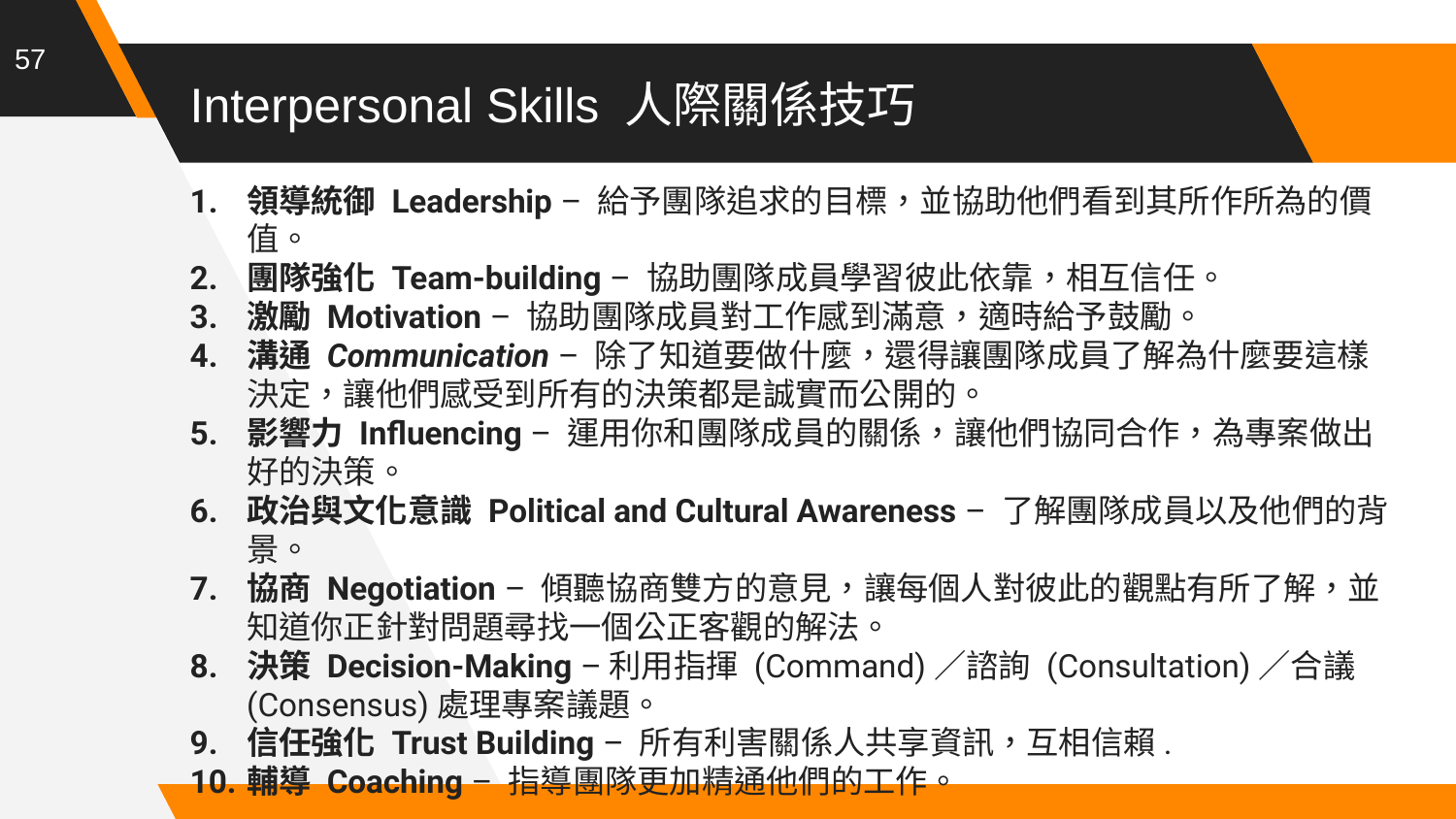

57
# Interpersonal Skills 人際關係技巧
領導統御 Leadership – 給予團隊追求的目標，並協助他們看到其所作所為的價值。
團隊強化 Team-building – 協助團隊成員學習彼此依靠，相互信任。
激勵 Motivation – 協助團隊成員對工作感到滿意，適時給予鼓勵。
溝通 Communication – 除了知道要做什麼，還得讓團隊成員了解為什麼要這樣決定，讓他們感受到所有的決策都是誠實而公開的。
影響力 Influencing – 運用你和團隊成員的關係，讓他們協同合作，為專案做出好的決策。
政治與文化意識 Political and Cultural Awareness – 了解團隊成員以及他們的背景。
協商 Negotiation – 傾聽協商雙方的意見，讓每個人對彼此的觀點有所了解，並知道你正針對問題尋找一個公正客觀的解法。
決策 Decision-Making –利用指揮 (Command)／諮詢 (Consultation)／合議 (Consensus)處理專案議題。
信任強化 Trust Building – 所有利害關係人共享資訊，互相信賴.
輔導 Coaching – 指導團隊更加精通他們的工作。